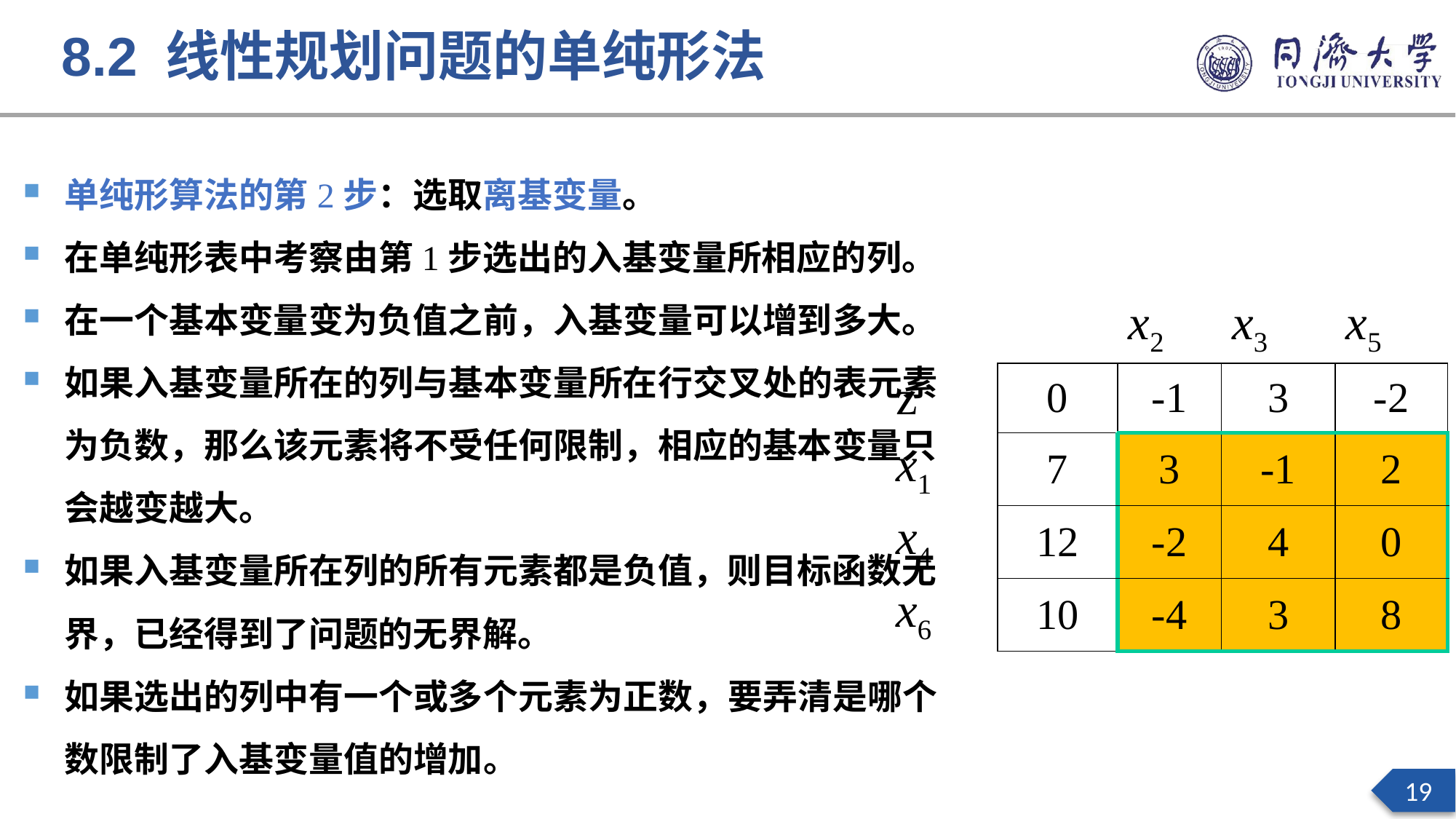

8.2 线性规划问题的单纯形法
单纯形算法的第2步：选取离基变量。
在单纯形表中考察由第1步选出的入基变量所相应的列。
在一个基本变量变为负值之前，入基变量可以增到多大。
如果入基变量所在的列与基本变量所在行交叉处的表元素为负数，那么该元素将不受任何限制，相应的基本变量只会越变越大。
如果入基变量所在列的所有元素都是负值，则目标函数无界，已经得到了问题的无界解。
如果选出的列中有一个或多个元素为正数，要弄清是哪个数限制了入基变量值的增加。
|  |  | x2 | x3 | x5 |
| --- | --- | --- | --- | --- |
| z | 0 | -1 | 3 | -2 |
| x1 | 7 | 3 | -1 | 2 |
| x4 | 12 | -2 | 4 | 0 |
| x6 | 10 | -4 | 3 | 8 |